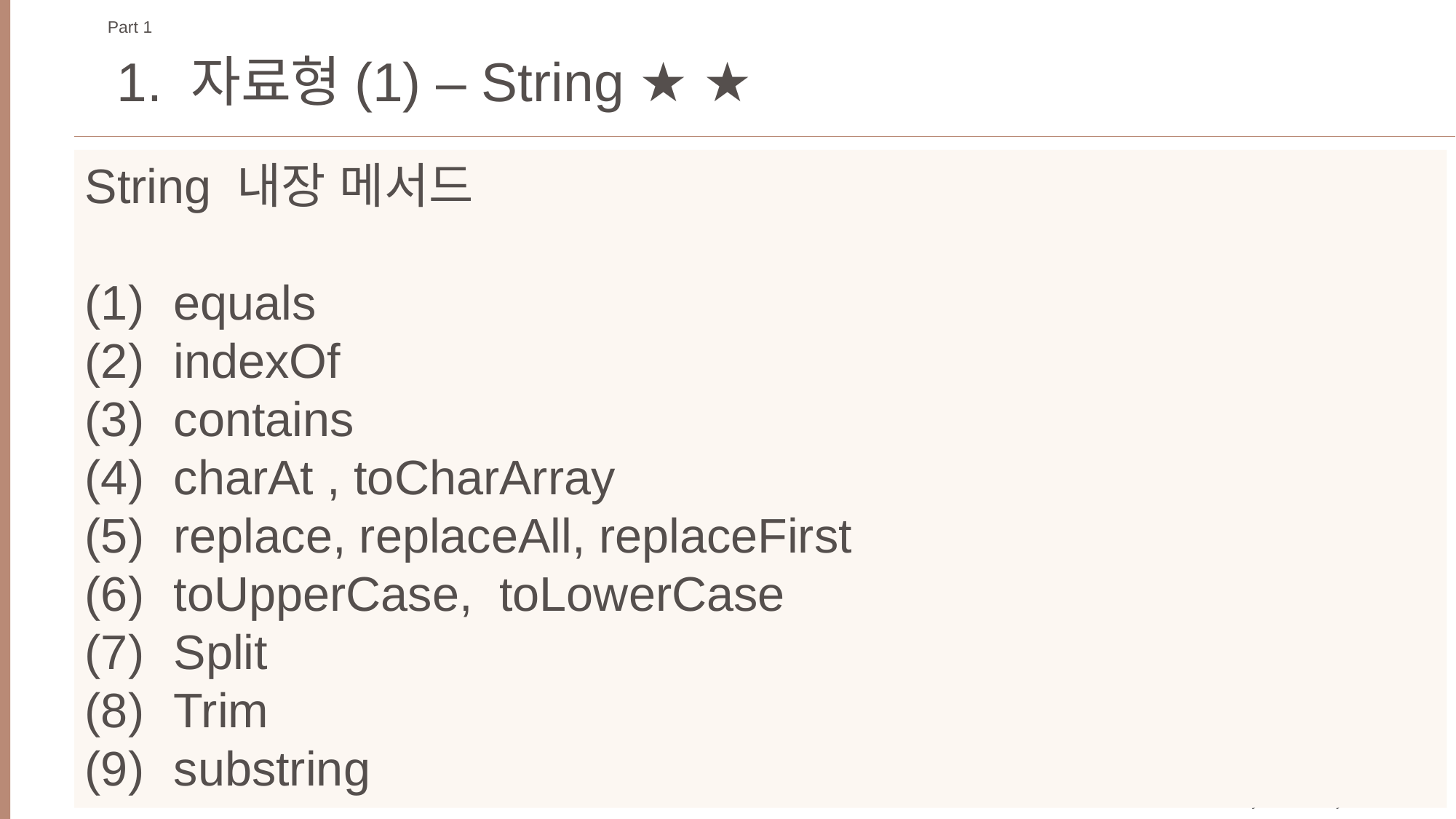

Part 1
1. 자료형(1) – String ★ ★

String 내장 메서드

equals
indexOf
contains
charAt , toCharArray
replace, replaceAll, replaceFirst
toUpperCase,  toLowerCase
Split
Trim
substring